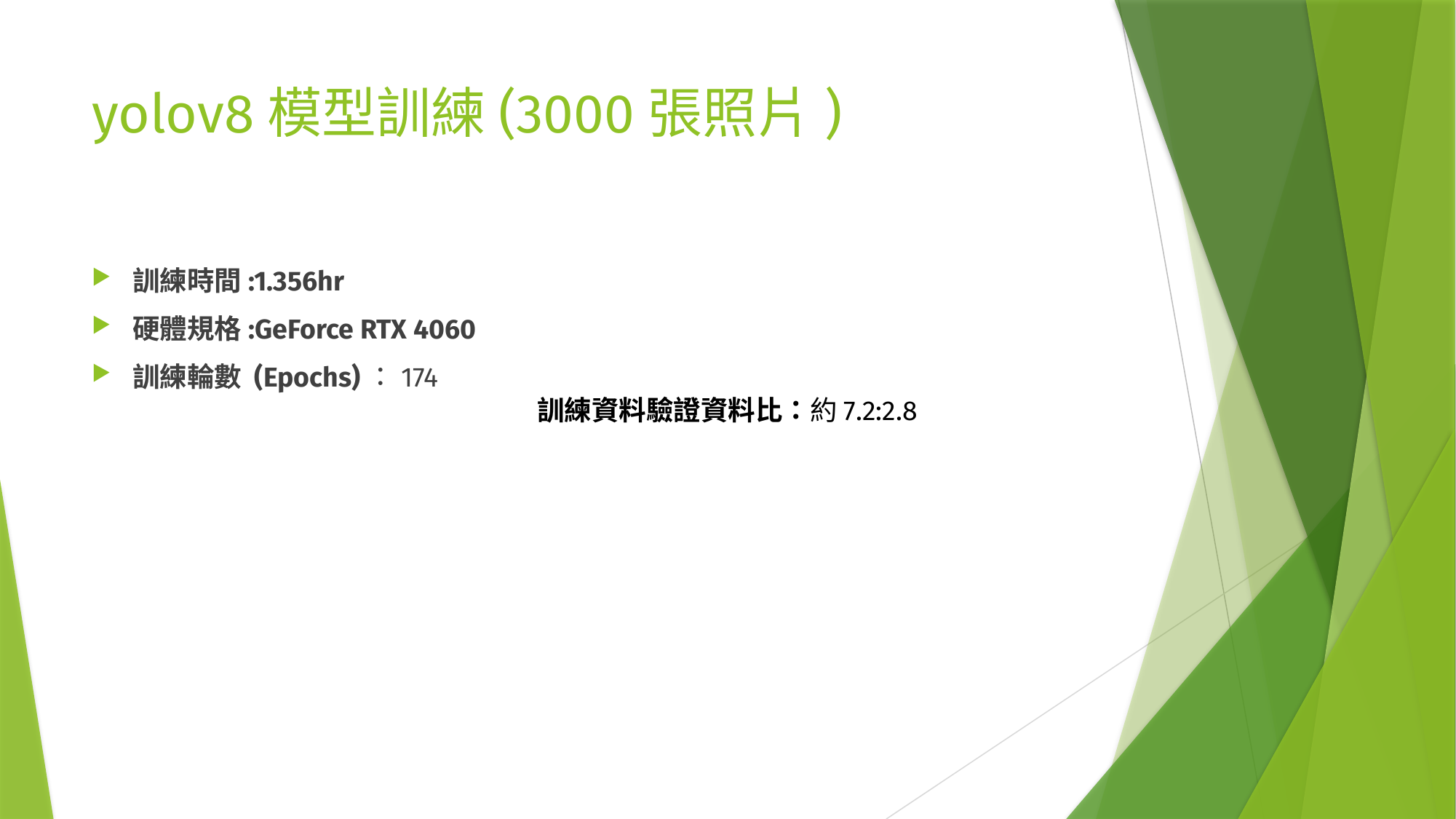

# yolov8模型訓練(3000張照片)
訓練時間:1.356hr
硬體規格:GeForce RTX 4060
訓練輪數 (Epochs)：174

訓練資料驗證資料比：約7.2:2.8